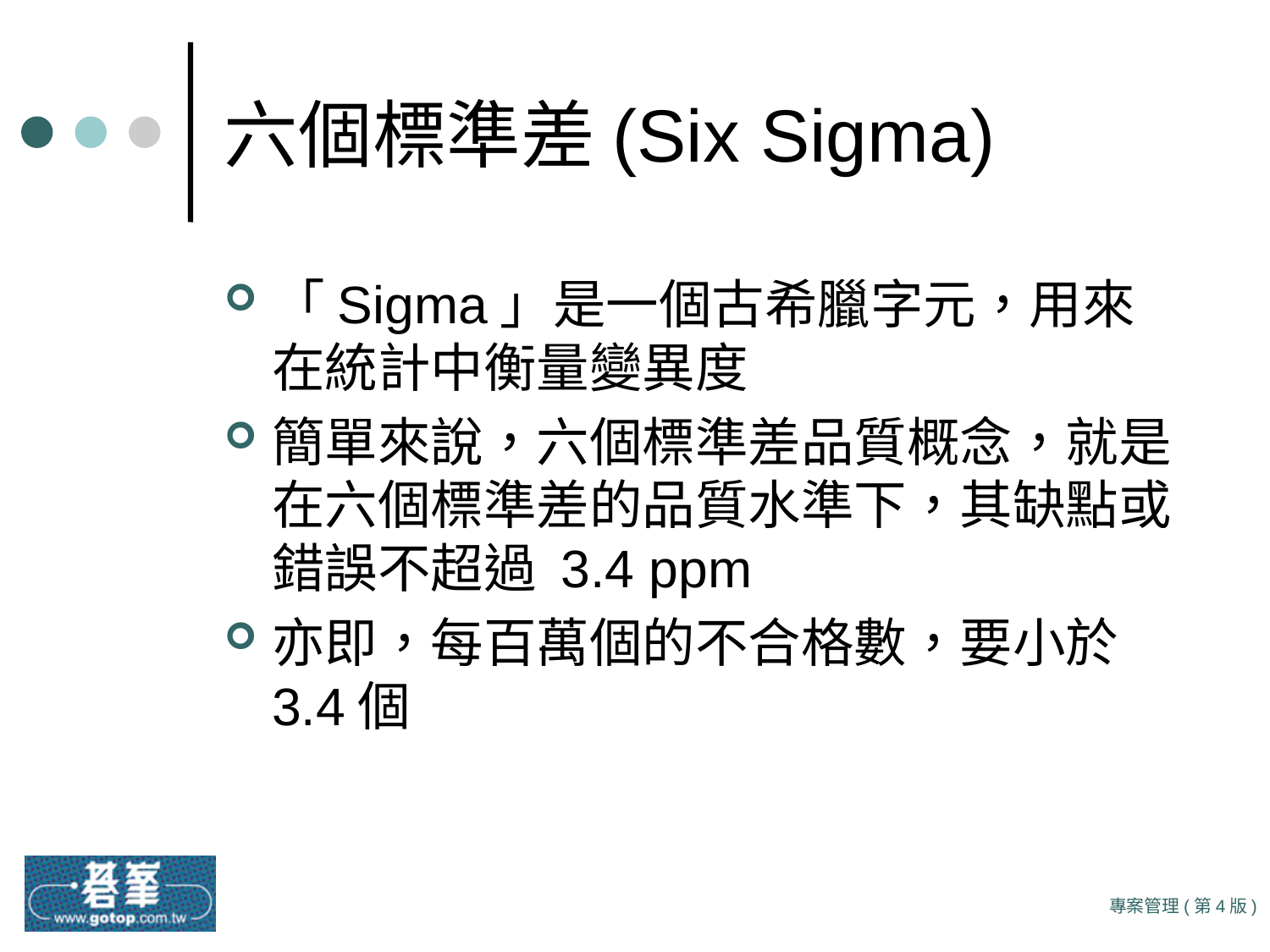

# 六個標準差(Six Sigma)
「Sigma」是一個古希臘字元，用來在統計中衡量變異度
簡單來說，六個標準差品質概念，就是在六個標準差的品質水準下，其缺點或錯誤不超過 3.4 ppm
亦即，每百萬個的不合格數，要小於3.4個
專案管理(第4版)